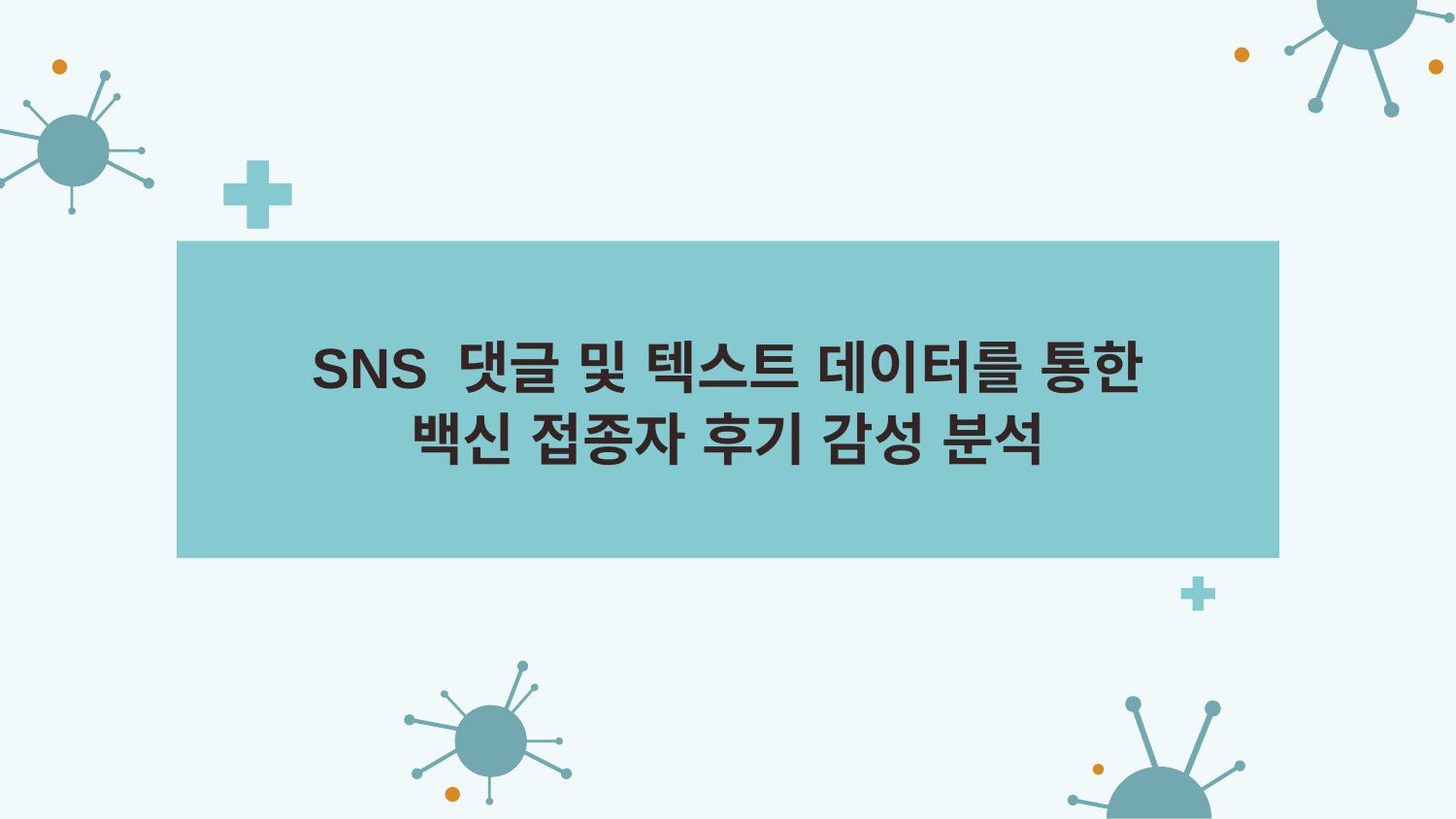

SNS 댓글 및 텍스트 데이터를 통한
백신 접종자 후기 감성 분석